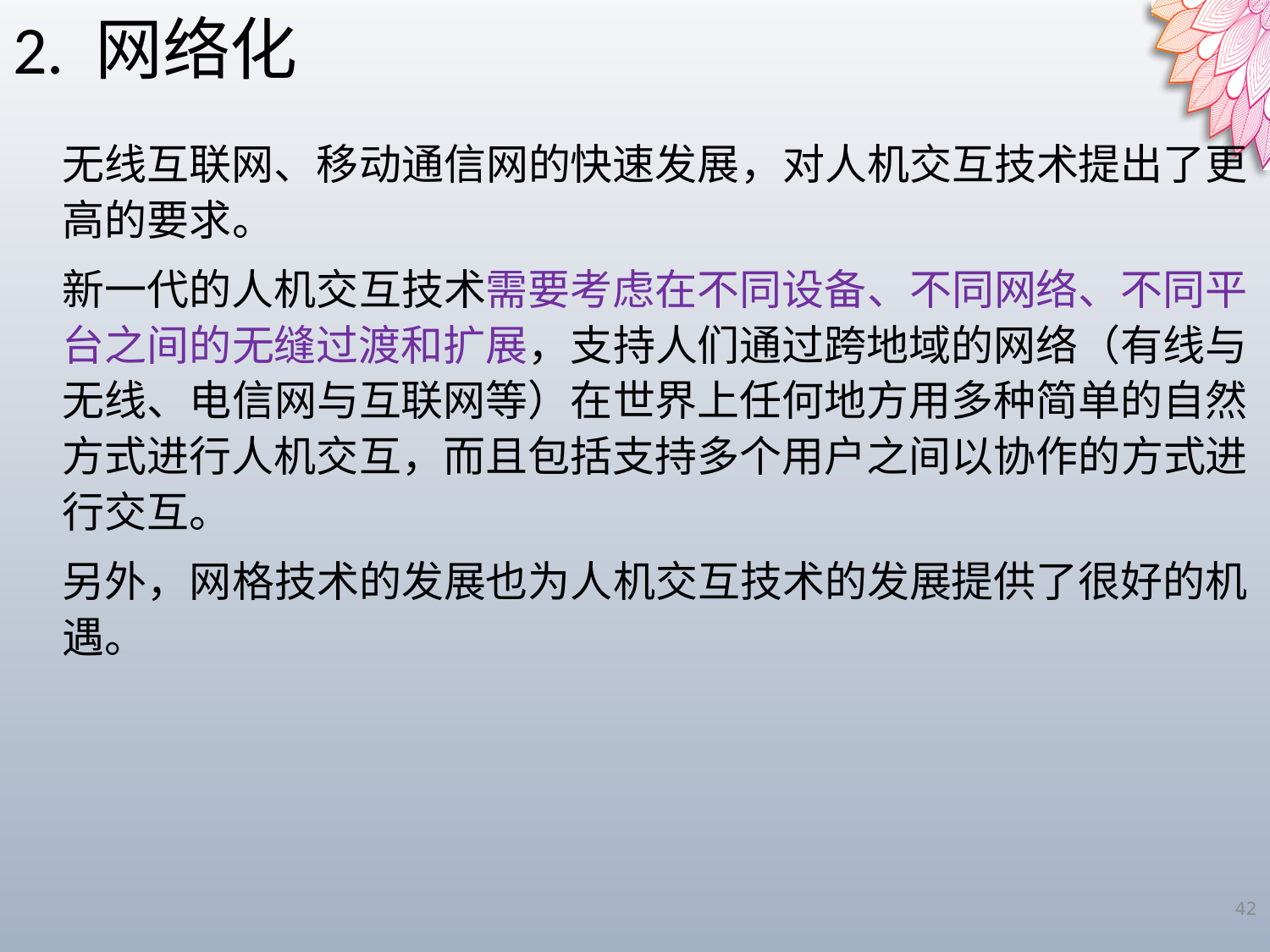

2. 网络化
无线互联网、移动通信网的快速发展，对人机交互技术提出了更高的要求。
新一代的人机交互技术需要考虑在不同设备、不同网络、不同平台之间的无缝过渡和扩展，支持人们通过跨地域的网络（有线与无线、电信网与互联网等）在世界上任何地方用多种简单的自然方式进行人机交互，而且包括支持多个用户之间以协作的方式进行交互。
另外，网格技术的发展也为人机交互技术的发展提供了很好的机遇。

42